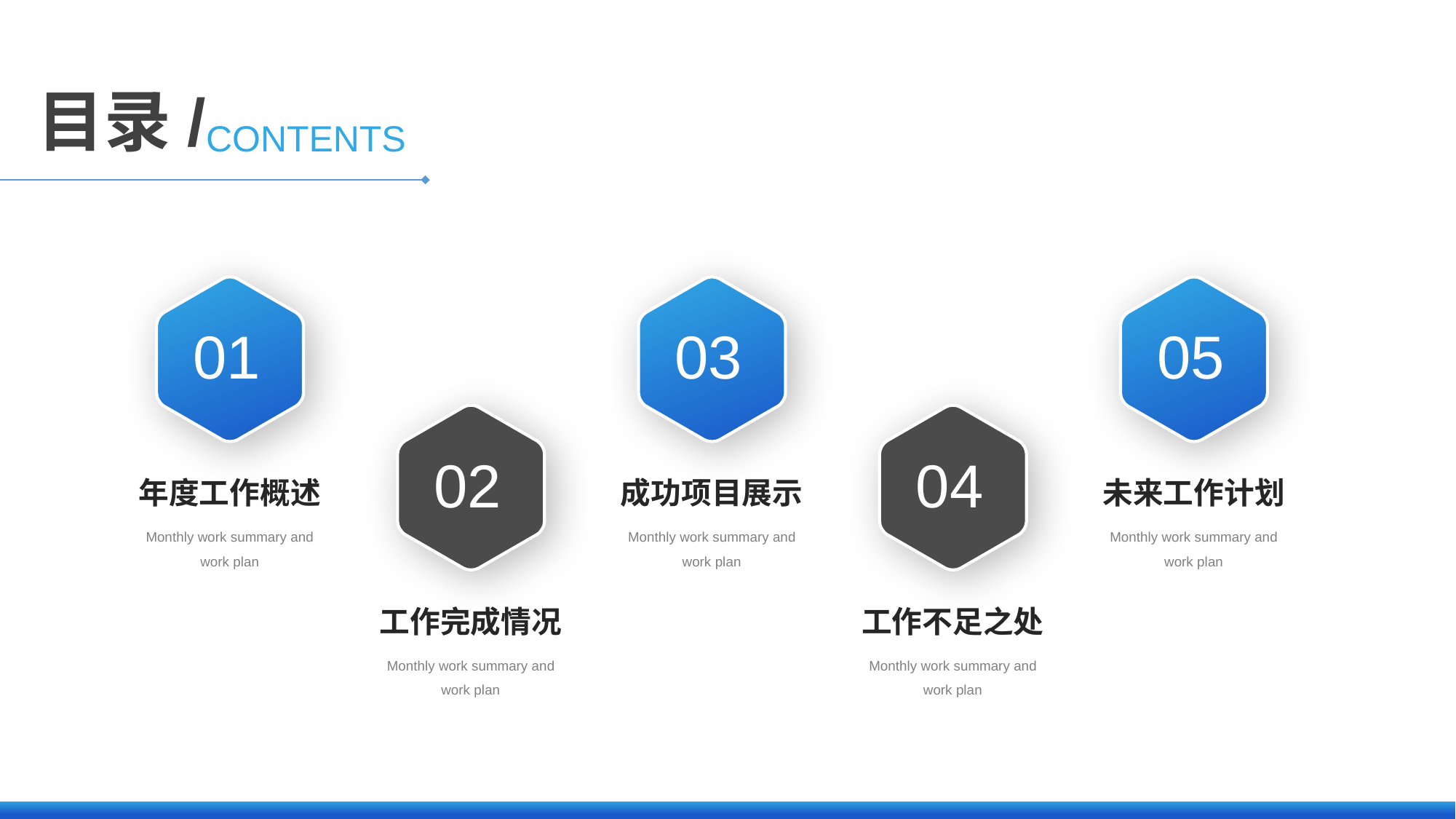

目录/
CONTENTS

01
年度工作概述
Monthly work summary and work plan

03
成功项目展示
Monthly work summary and work plan

05
未来工作计划
Monthly work summary and work plan

02
工作完成情况
Monthly work summary and work plan

04
工作不足之处
Monthly work summary and work plan